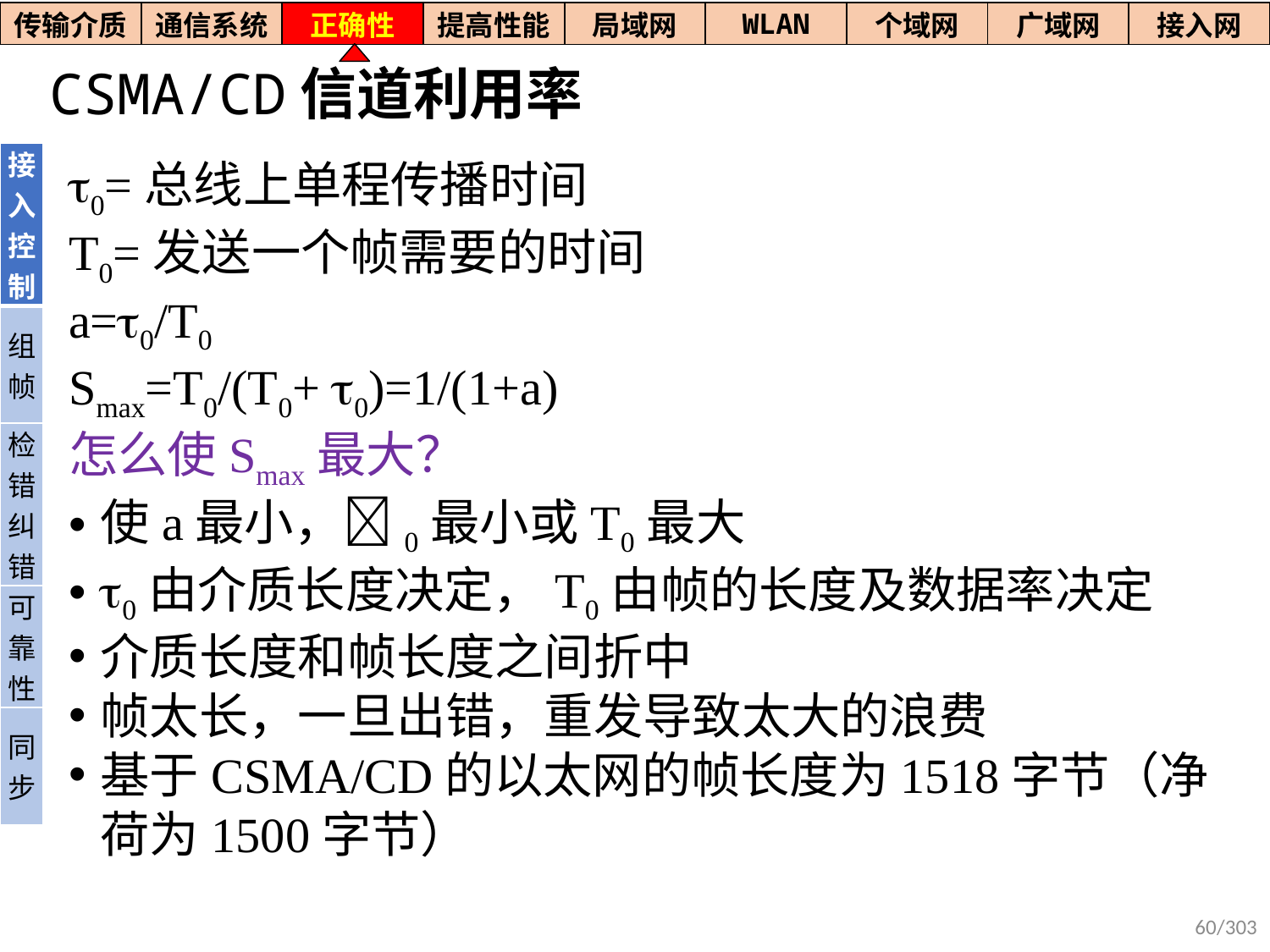

| 传输介质 | 通信系统 | 正确性 | 提高性能 | 局域网 | WLAN | 个域网 | 广域网 | 接入网 |
| --- | --- | --- | --- | --- | --- | --- | --- | --- |

# CSMA/CD信道利用率
| 接入控制 |
| --- |
| 组帧 |
| 检错纠错 |
| 可靠性 |
| 同步 |
τ0=总线上单程传播时间
T0=发送一个帧需要的时间
a=τ0/T0
Smax=T0/(T0+ τ0)=1/(1+a)
怎么使Smax最大？
使a最小，τ0最小或T0最大
τ0由介质长度决定，T0由帧的长度及数据率决定
介质长度和帧长度之间折中
帧太长，一旦出错，重发导致太大的浪费
基于CSMA/CD的以太网的帧长度为1518字节（净荷为1500字节）
60/303